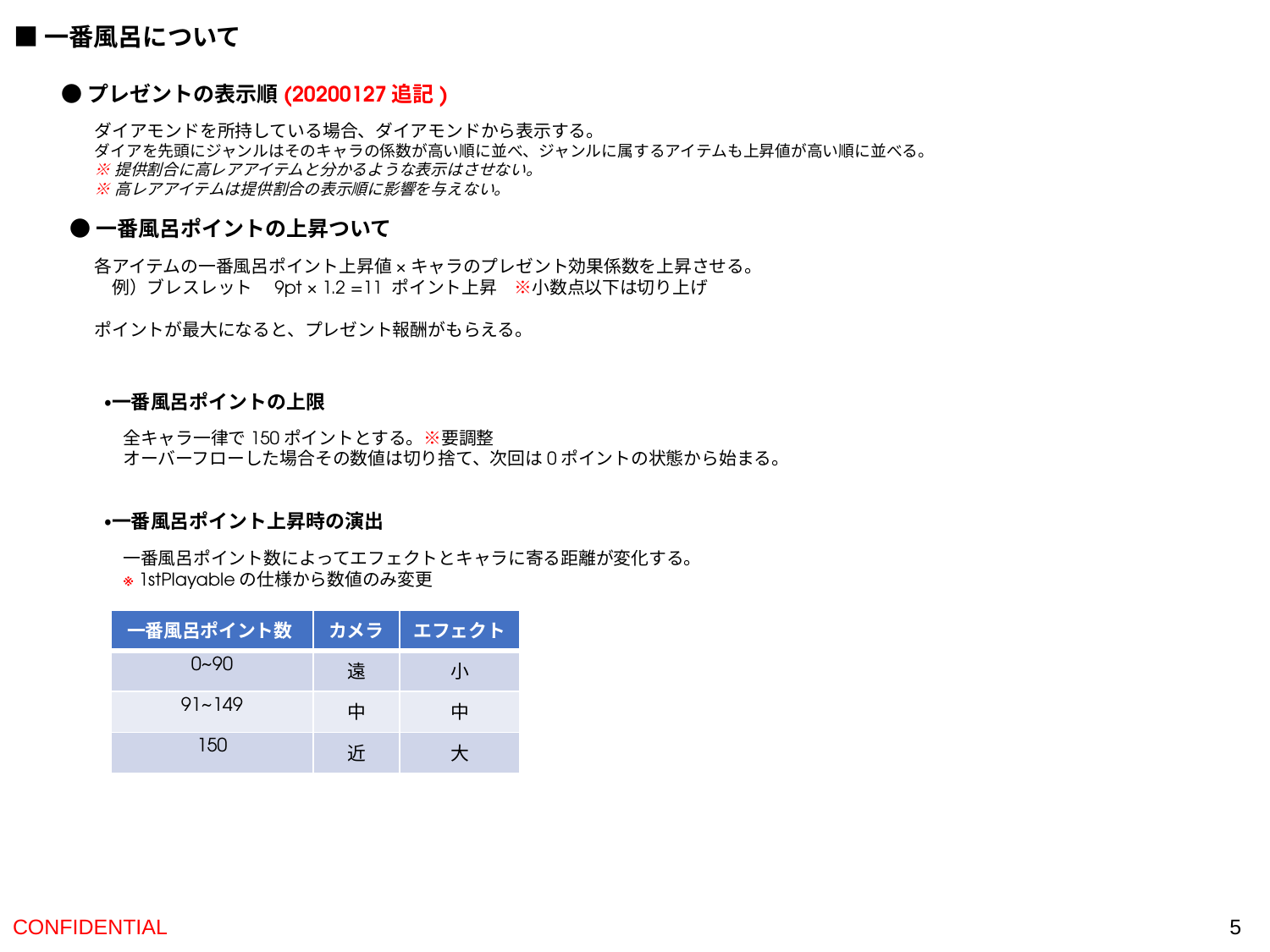

■一番風呂について
●プレゼントの表示順(20200127追記)
ダイアモンドを所持している場合、ダイアモンドから表示する。
ダイアを先頭にジャンルはそのキャラの係数が高い順に並べ、ジャンルに属するアイテムも上昇値が高い順に並べる。
※提供割合に高レアアイテムと分かるような表示はさせない。
※高レアアイテムは提供割合の表示順に影響を与えない。
●一番風呂ポイントの上昇ついて
各アイテムの一番風呂ポイント上昇値×キャラのプレゼント効果係数を上昇させる。
　例）ブレスレット　9pt × 1.2 =11 ポイント上昇　※小数点以下は切り上げ

ポイントが最大になると、プレゼント報酬がもらえる。
・一番風呂ポイントの上限
全キャラ一律で150ポイントとする。※要調整
オーバーフローした場合その数値は切り捨て、次回は0ポイントの状態から始まる。
・一番風呂ポイント上昇時の演出
一番風呂ポイント数によってエフェクトとキャラに寄る距離が変化する。
※ 1stPlayableの仕様から数値のみ変更
| 一番風呂ポイント数 | カメラ | エフェクト |
| --- | --- | --- |
| 0~90 | 遠 | 小 |
| 91~149 | 中 | 中 |
| 150 | 近 | 大 |
5
CONFIDENTIAL